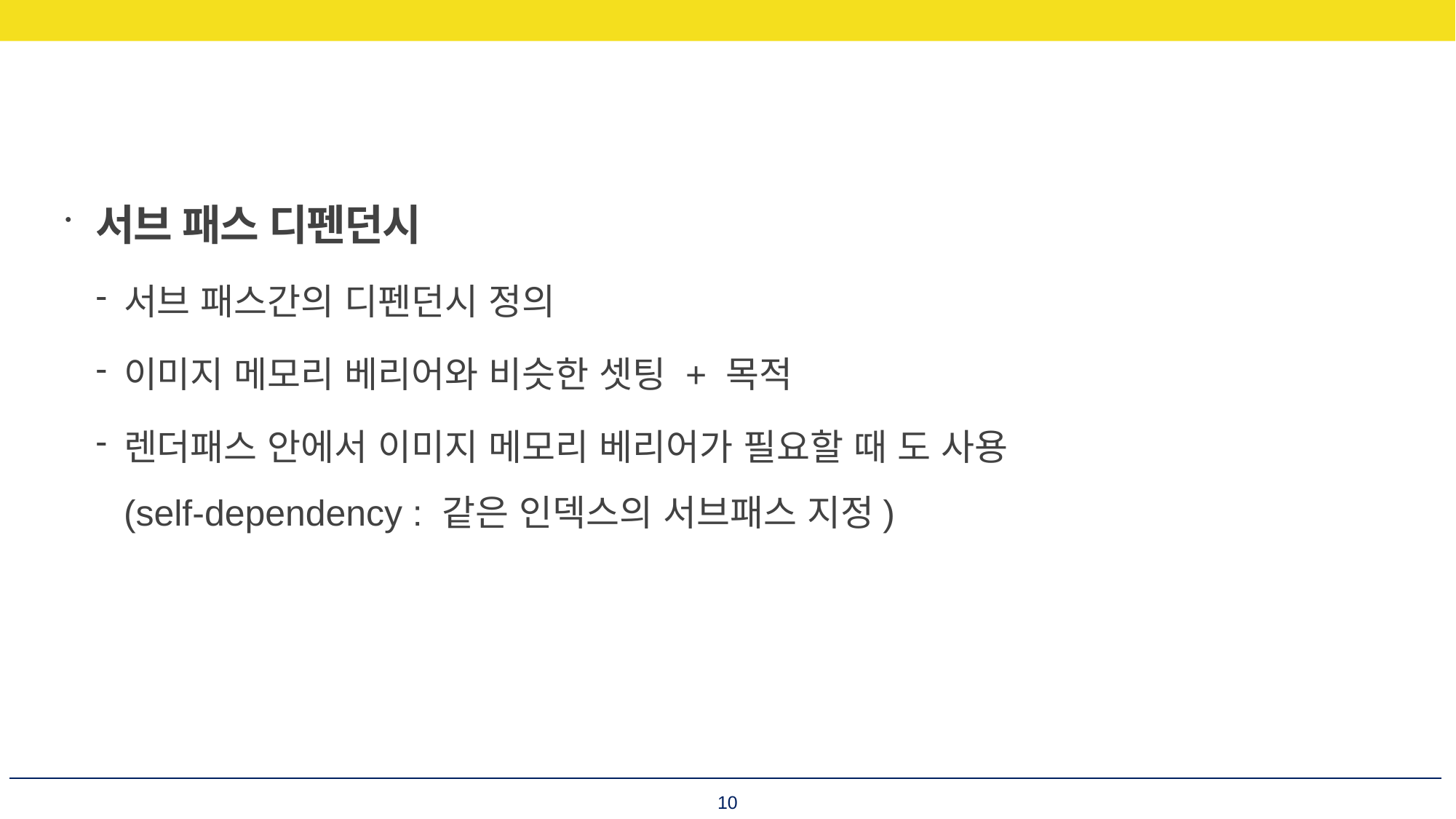

서브 패스 디펜던시
서브 패스간의 디펜던시 정의
이미지 메모리 베리어와 비슷한 셋팅 + 목적
렌더패스 안에서 이미지 메모리 베리어가 필요할 때 도 사용
(self-dependency : 같은 인덱스의 서브패스 지정)

10